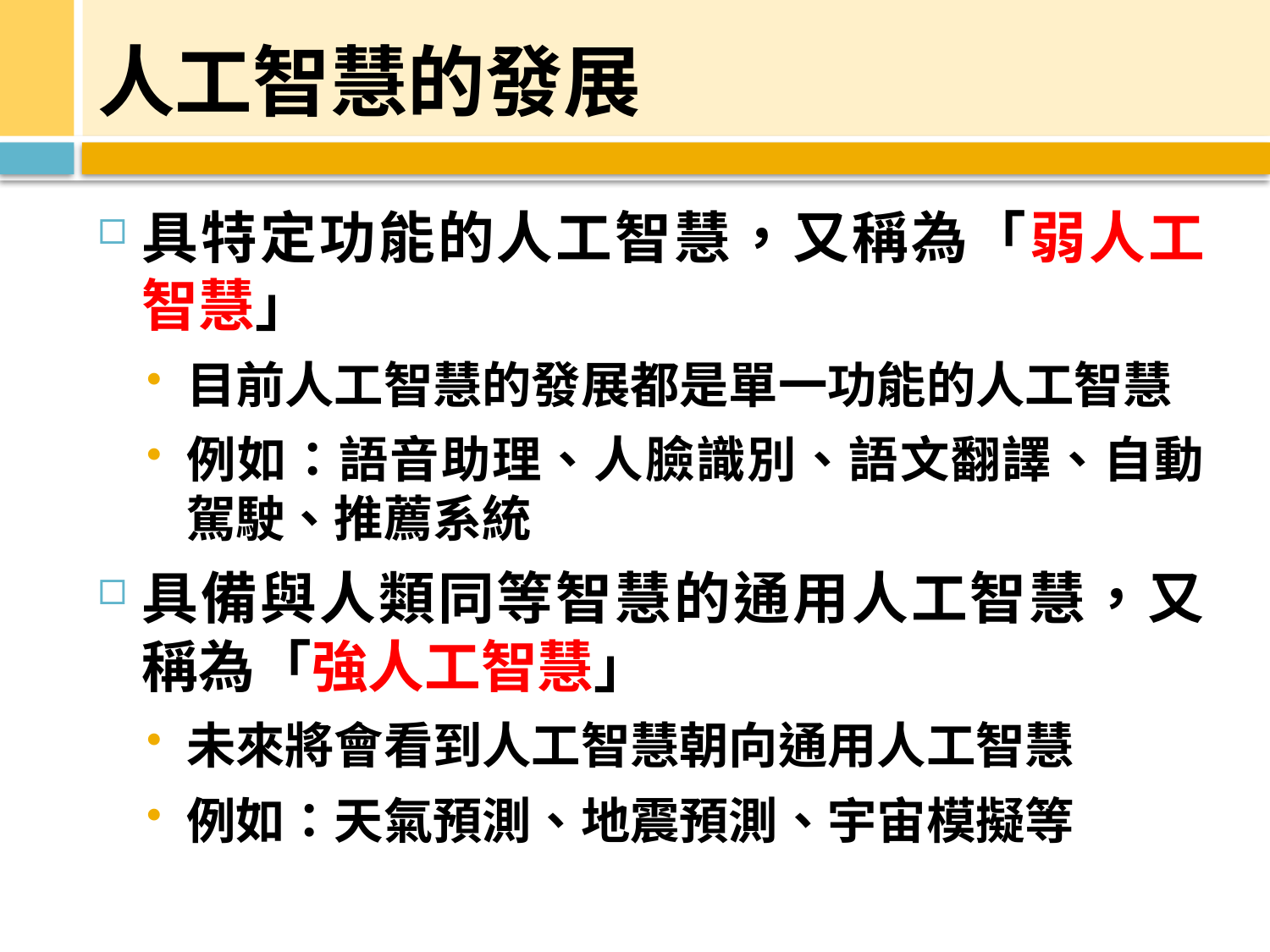

# 人工智慧的發展
具特定功能的人工智慧，又稱為「弱人工智慧」
目前人工智慧的發展都是單一功能的人工智慧
例如：語音助理、人臉識別、語文翻譯、自動駕駛、推薦系統
具備與人類同等智慧的通用人工智慧，又稱為「強人工智慧」
未來將會看到人工智慧朝向通用人工智慧
例如：天氣預測、地震預測、宇宙模擬等